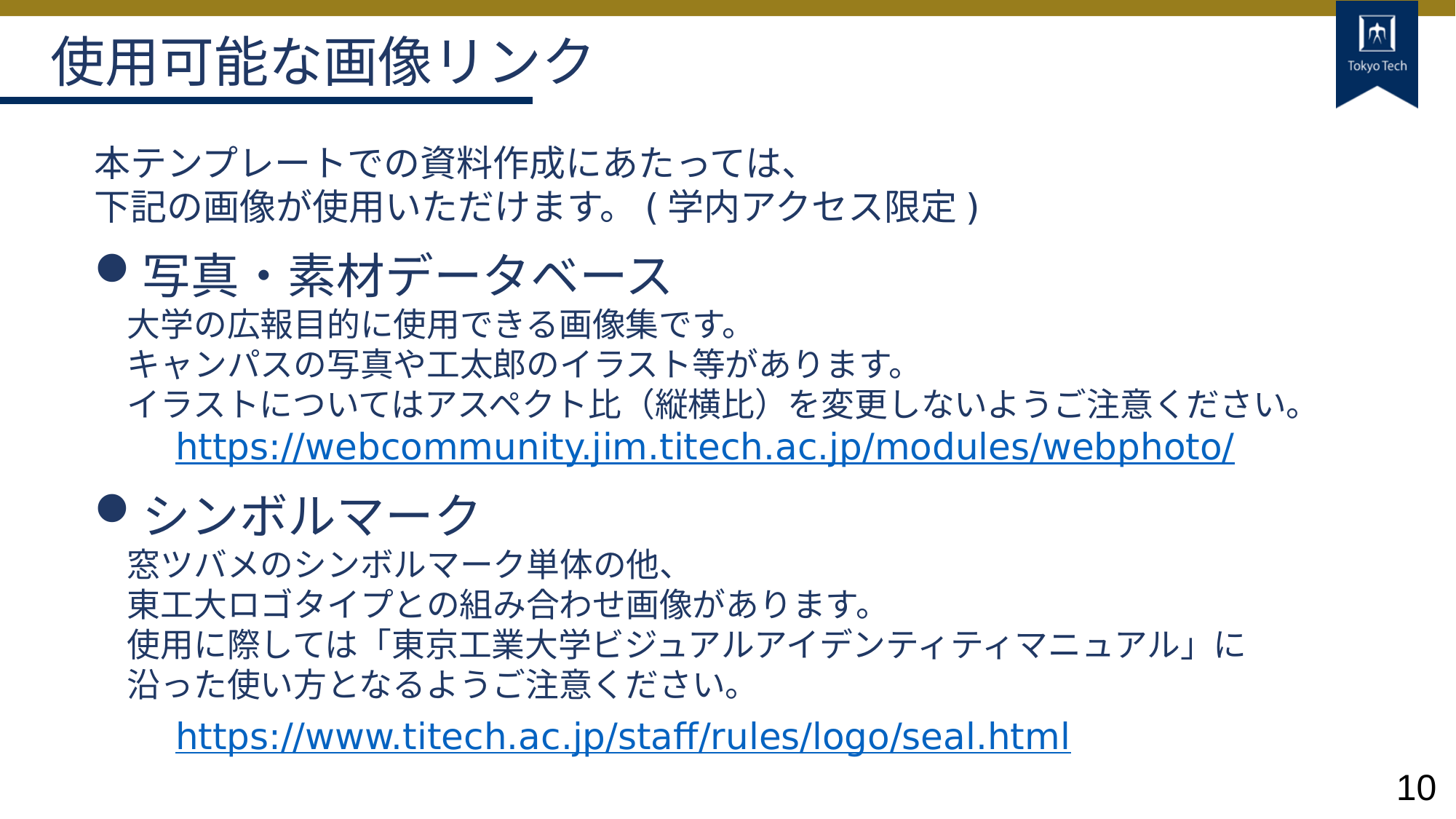

# 使用可能な画像リンク
本テンプレートでの資料作成にあたっては、
下記の画像が使用いただけます。(学内アクセス限定)
写真・素材データベース
　大学の広報目的に使用できる画像集です。
　キャンパスの写真や工太郎のイラスト等があります。
　イラストについてはアスペクト比（縦横比）を変更しないようご注意ください。
　　https://webcommunity.jim.titech.ac.jp/modules/webphoto/
シンボルマーク
　窓ツバメのシンボルマーク単体の他、
　東工大ロゴタイプとの組み合わせ画像があります。
　使用に際しては「東京工業大学ビジュアルアイデンティティマニュアル」に
　沿った使い方となるようご注意ください。
　　https://www.titech.ac.jp/staff/rules/logo/seal.html